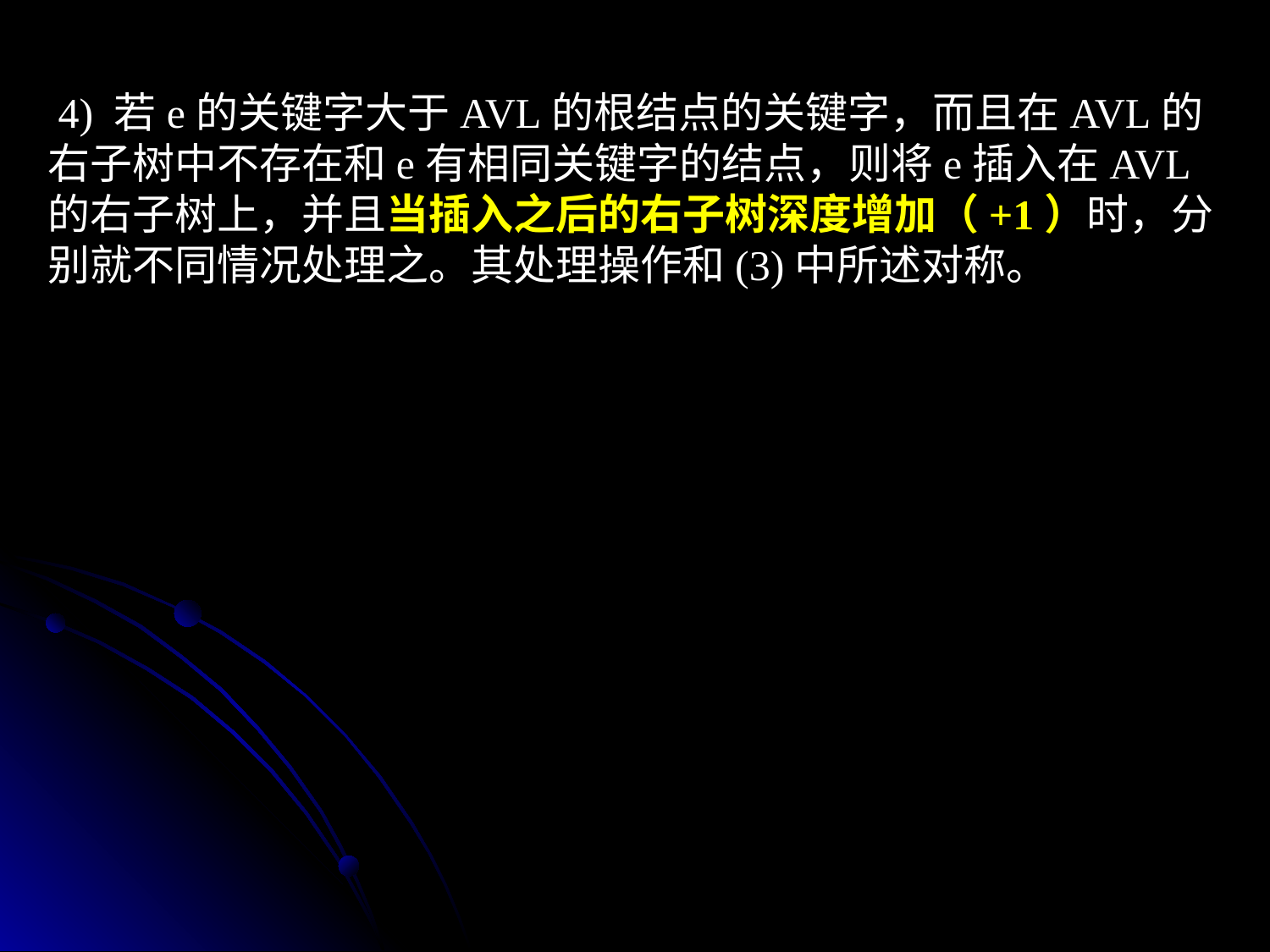

4) 若e的关键字大于AVL的根结点的关键字，而且在AVL的右子树中不存在和e有相同关键字的结点，则将e插入在AVL的右子树上，并且当插入之后的右子树深度增加（+1）时，分别就不同情况处理之。其处理操作和(3)中所述对称。